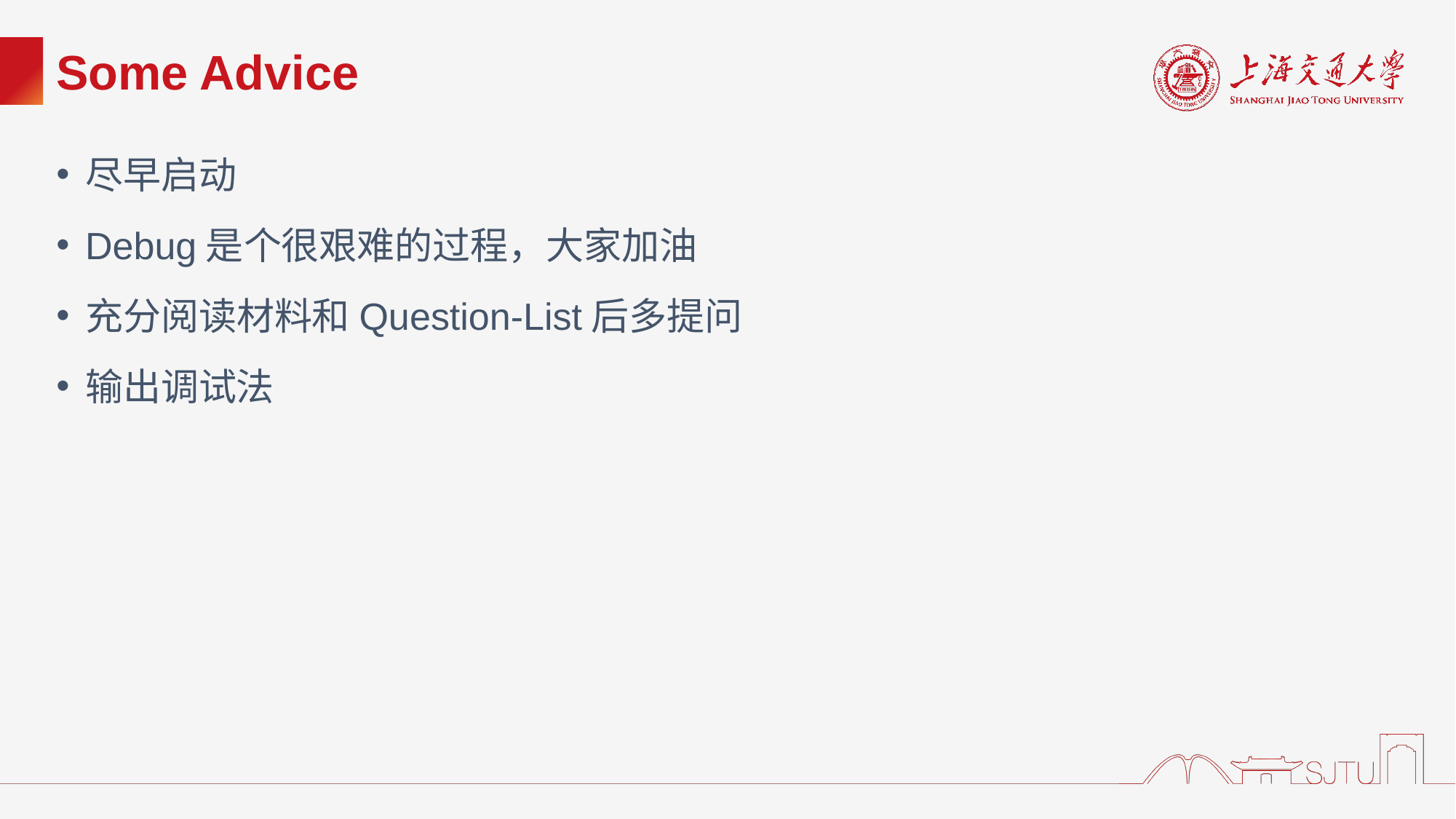

# Some Advice
尽早启动
Debug是个很艰难的过程，大家加油
充分阅读材料和Question-List后多提问
输出调试法